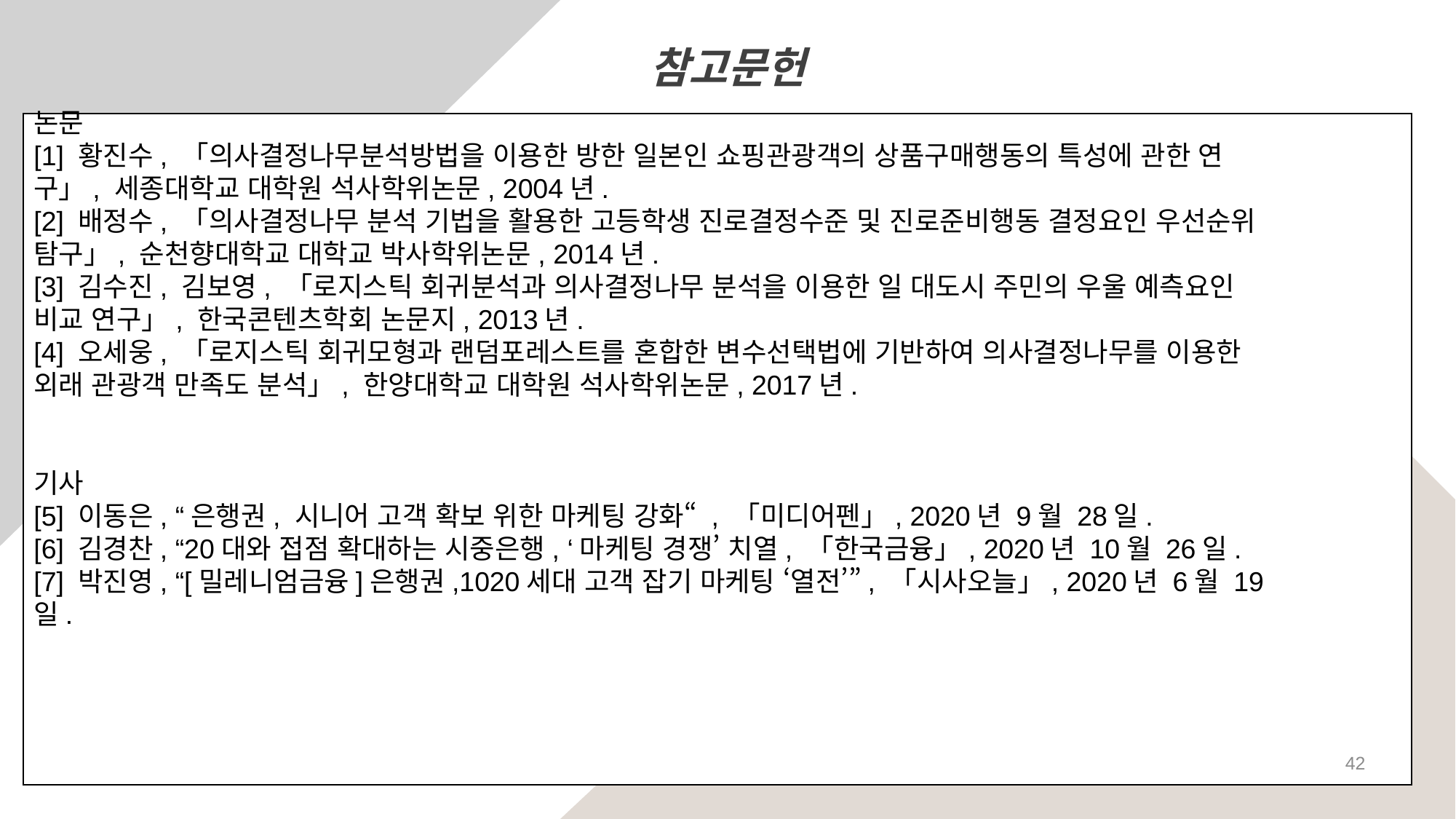

참고문헌

논문
[1] 황진수, 「의사결정나무분석방법을 이용한 방한 일본인 쇼핑관광객의 상품구매행동의 특성에 관한 연구」, 세종대학교 대학원 석사학위논문, 2004년.
[2] 배정수, 「의사결정나무 분석 기법을 활용한 고등학생 진로결정수준 및 진로준비행동 결정요인 우선순위 탐구」, 순천향대학교 대학교 박사학위논문, 2014년.
[3] 김수진, 김보영, 「로지스틱 회귀분석과 의사결정나무 분석을 이용한 일 대도시 주민의 우울 예측요인 비교 연구」, 한국콘텐츠학회 논문지, 2013년.
[4] 오세웅, 「로지스틱 회귀모형과 랜덤포레스트를 혼합한 변수선택법에 기반하여 의사결정나무를 이용한 외래 관광객 만족도 분석」, 한양대학교 대학원 석사학위논문, 2017년.

기사
[5] 이동은, “은행권, 시니어 고객 확보 위한 마케팅 강화“ , 「미디어펜」, 2020년 9월 28일.
[6] 김경찬, “20대와 접점 확대하는 시중은행, ‘마케팅 경쟁’ 치열, 「한국금융」, 2020년 10월 26일.
[7] 박진영, “[밀레니엄금융]은행권,1020세대 고객 잡기 마케팅 ‘열전’”, 「시사오늘」, 2020년 6월 19일.

42